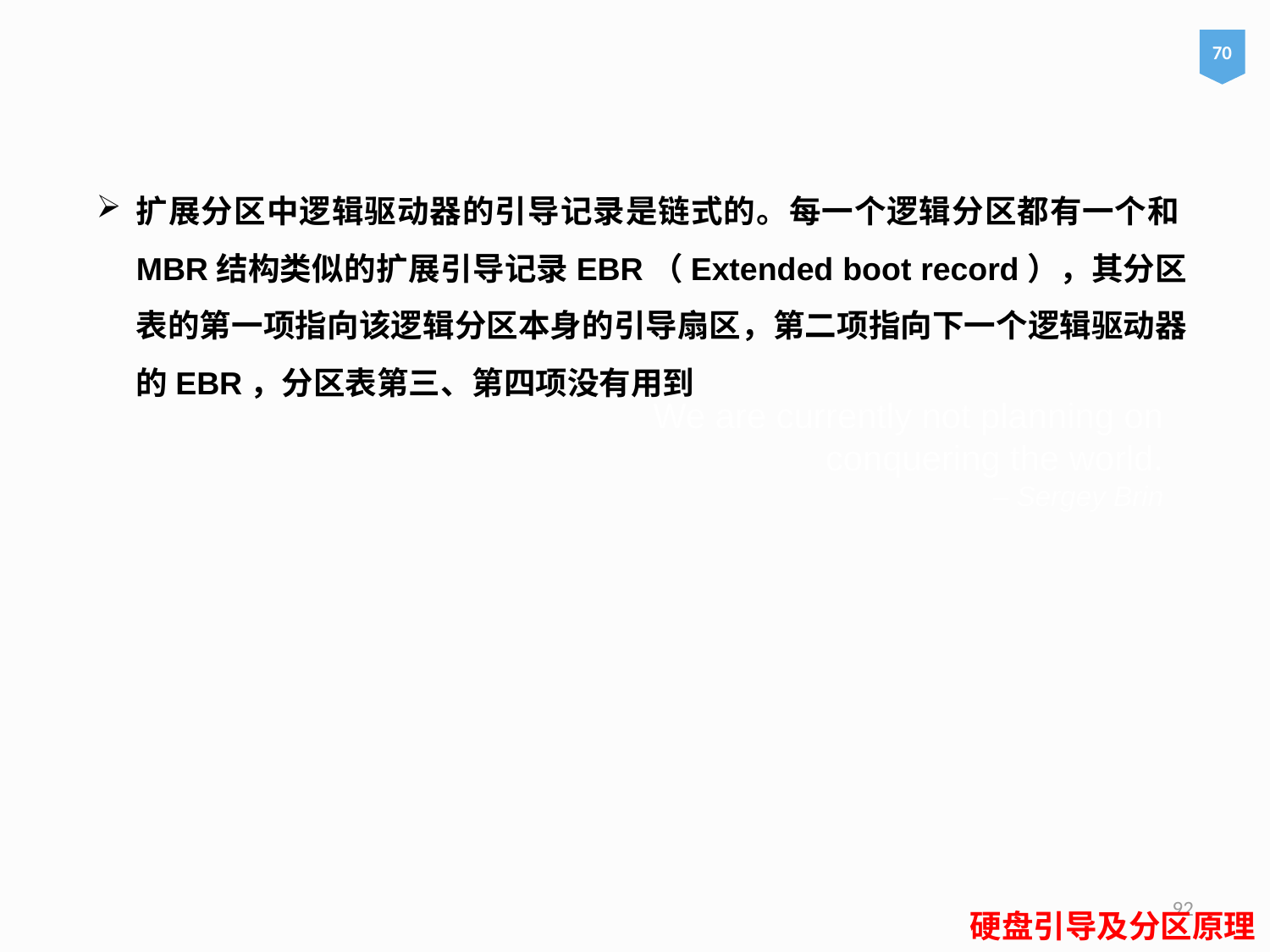

70
扩展分区中逻辑驱动器的引导记录是链式的。每一个逻辑分区都有一个和MBR结构类似的扩展引导记录EBR（Extended boot record），其分区表的第一项指向该逻辑分区本身的引导扇区，第二项指向下一个逻辑驱动器的EBR，分区表第三、第四项没有用到

# We are currently not planning on conquering the world. – Sergey Brin
92
硬盘引导及分区原理